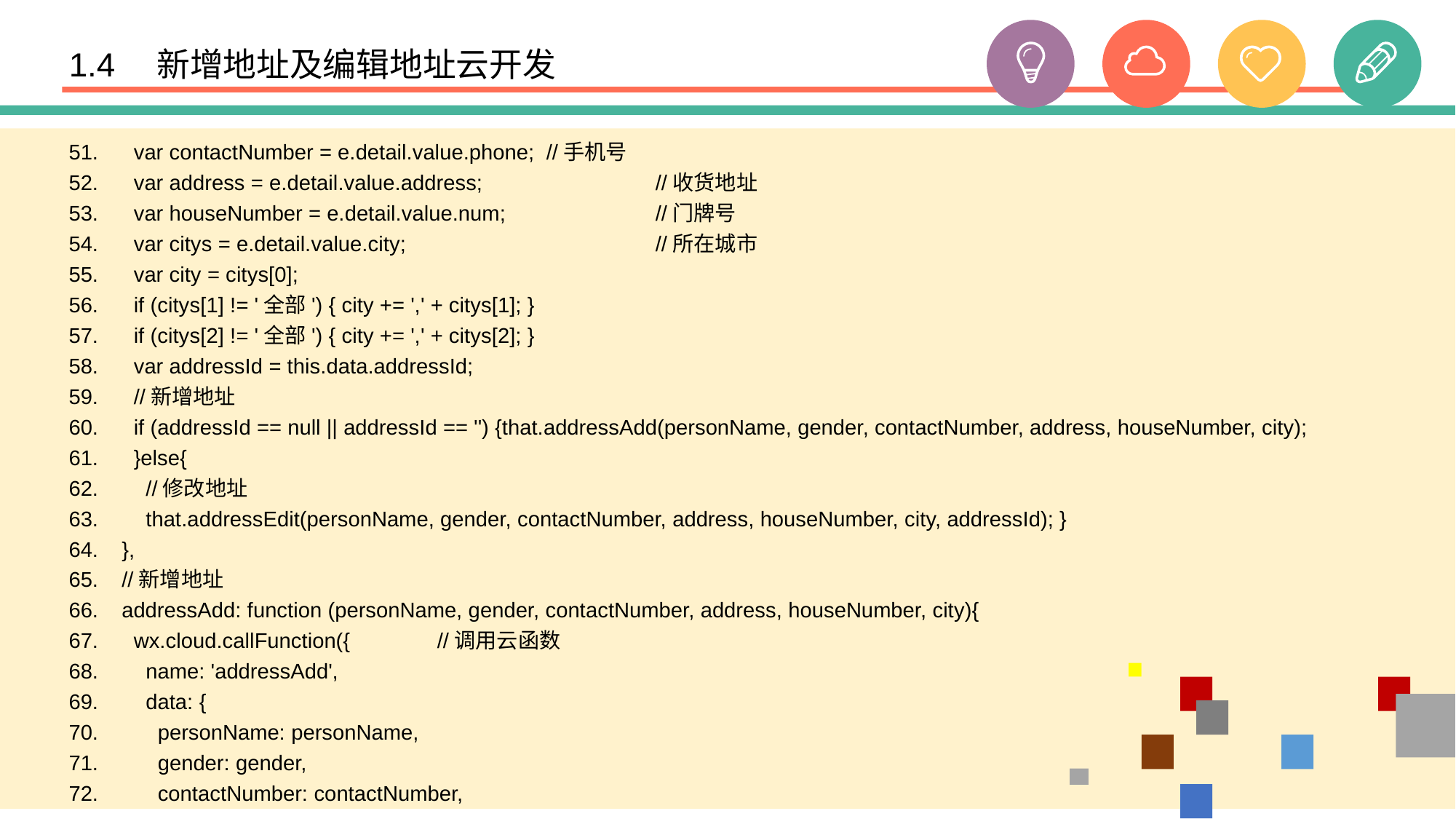

# 1.4　新增地址及编辑地址云开发

    var contactNumber = e.detail.value.phone; 	//手机号
    var address = e.detail.value.address; 		//收货地址
    var houseNumber = e.detail.value.num; 		//门牌号
    var citys = e.detail.value.city; 			//所在城市
    var city = citys[0];
    if (citys[1] != '全部') { city += ',' + citys[1]; }
    if (citys[2] != '全部') { city += ',' + citys[2]; }
    var addressId = this.data.addressId;
    //新增地址
    if (addressId == null || addressId == '') {that.addressAdd(personName, gender, contactNumber, address, houseNumber, city);
    }else{
      //修改地址
      that.addressEdit(personName, gender, contactNumber, address, houseNumber, city, addressId); }
  },
  //新增地址
  addressAdd: function (personName, gender, contactNumber, address, houseNumber, city){
    wx.cloud.callFunction({ 	//调用云函数
      name: 'addressAdd',
      data: {
        personName: personName,
        gender: gender,
        contactNumber: contactNumber,